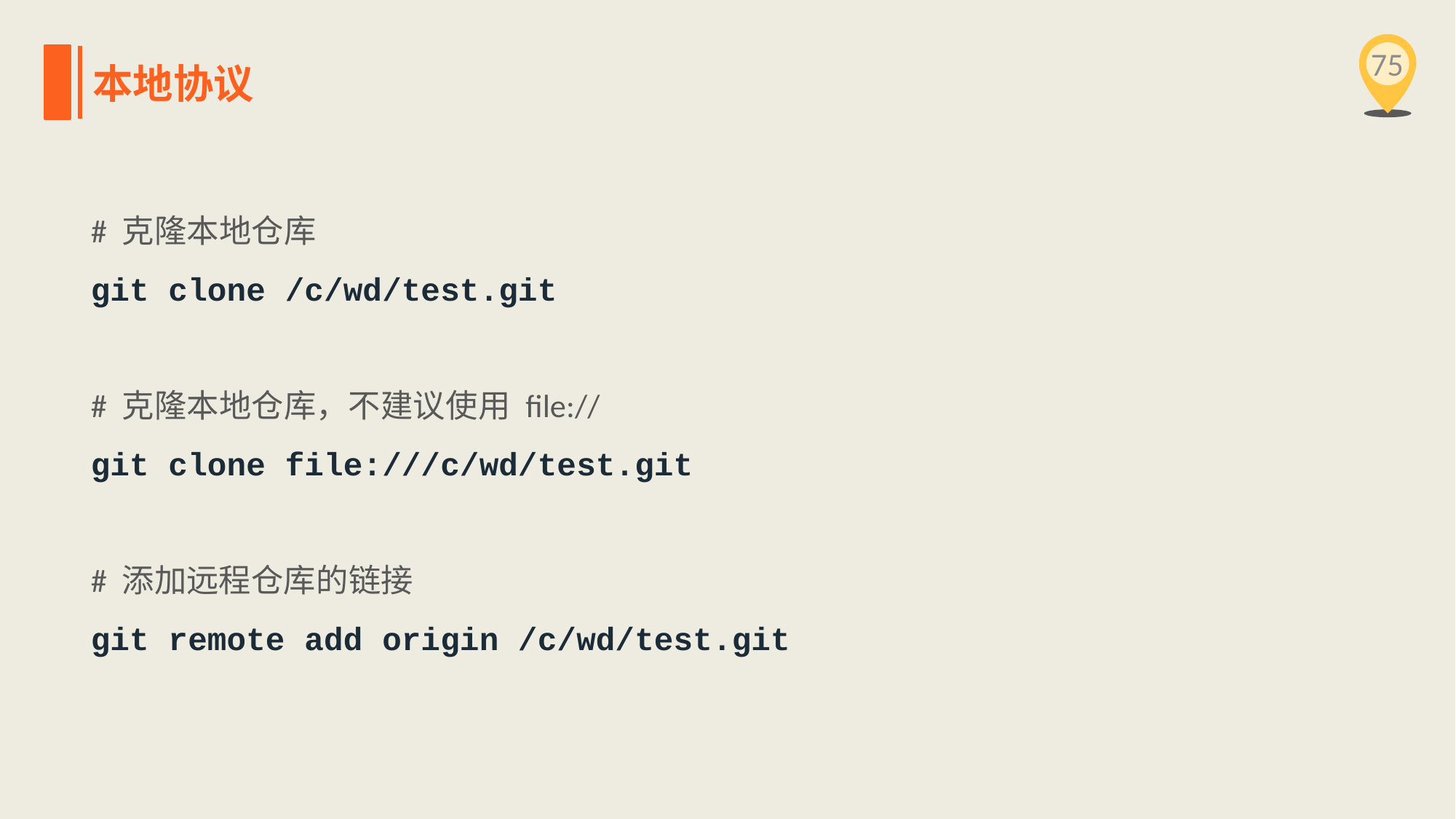

75

本地协议
# 克隆本地仓库
git clone /c/wd/test.git

# 克隆本地仓库，不建议使用 file://
git clone file:///c/wd/test.git

# 添加远程仓库的链接
git remote add origin /c/wd/test.git